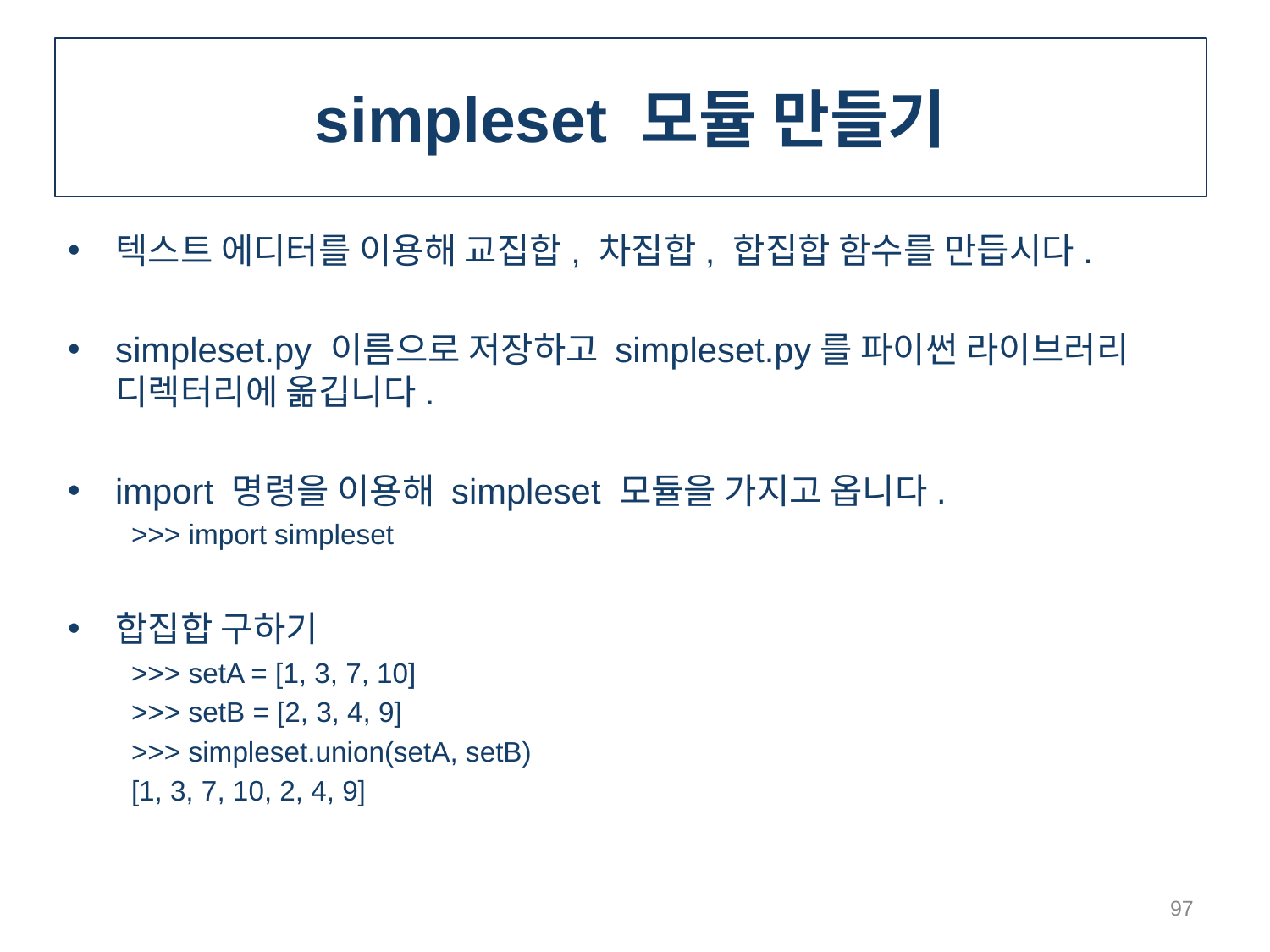

# simpleset 모듈 만들기
텍스트 에디터를 이용해 교집합, 차집합, 합집합 함수를 만듭시다.

simpleset.py 이름으로 저장하고 simpleset.py를 파이썬 라이브러리 디렉터리에 옮깁니다.

import 명령을 이용해 simpleset 모듈을 가지고 옵니다.
>>> import simpleset

합집합 구하기
>>> setA = [1, 3, 7, 10]
>>> setB = [2, 3, 4, 9]
>>> simpleset.union(setA, setB)
[1, 3, 7, 10, 2, 4, 9]

97